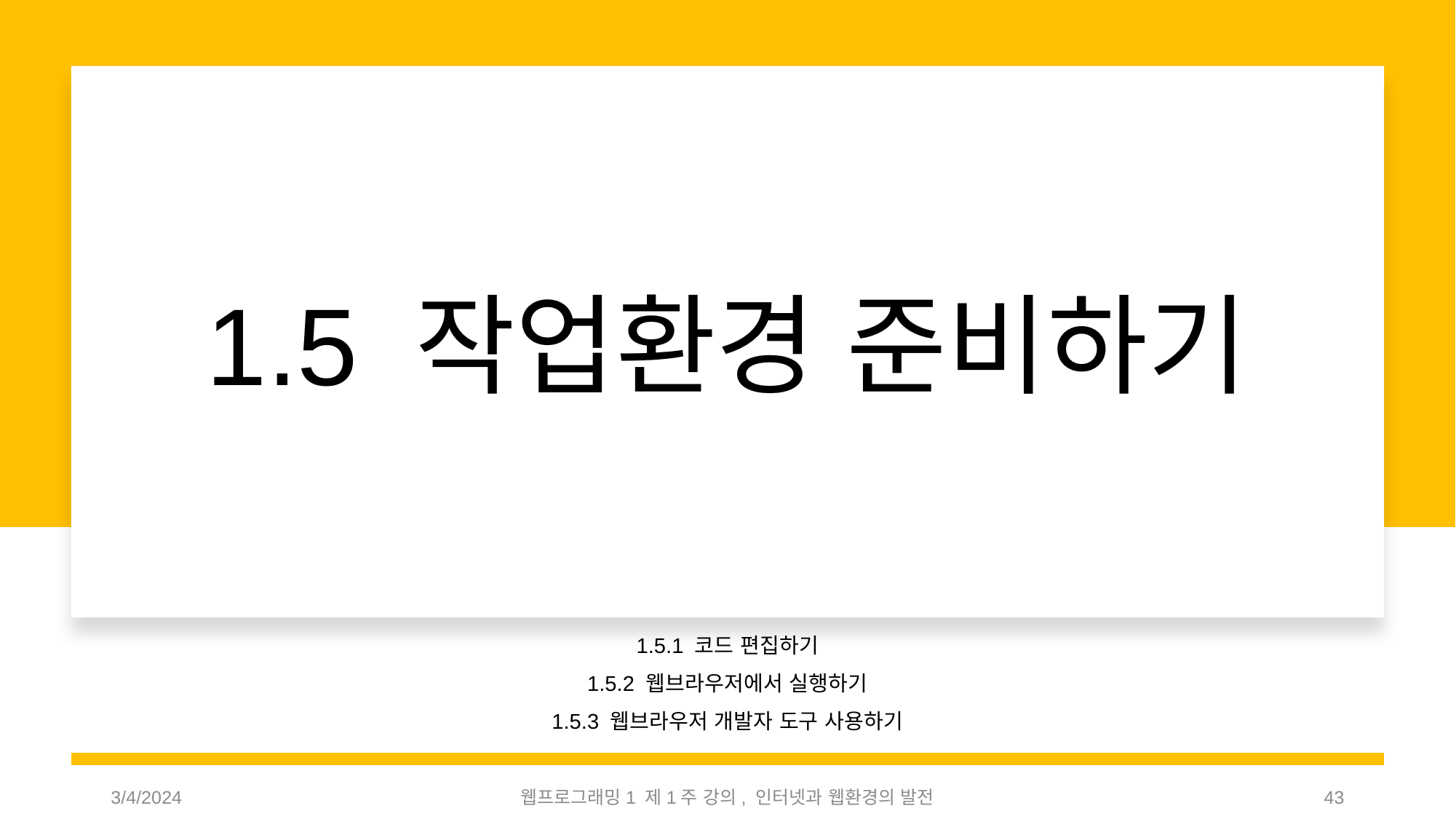

# 1.5 작업환경 준비하기
1.5.1 코드 편집하기
1.5.2 웹브라우저에서 실행하기
1.5.3 웹브라우저 개발자 도구 사용하기
3/4/2024
웹프로그래밍1 제1주 강의, 인터넷과 웹환경의 발전
43